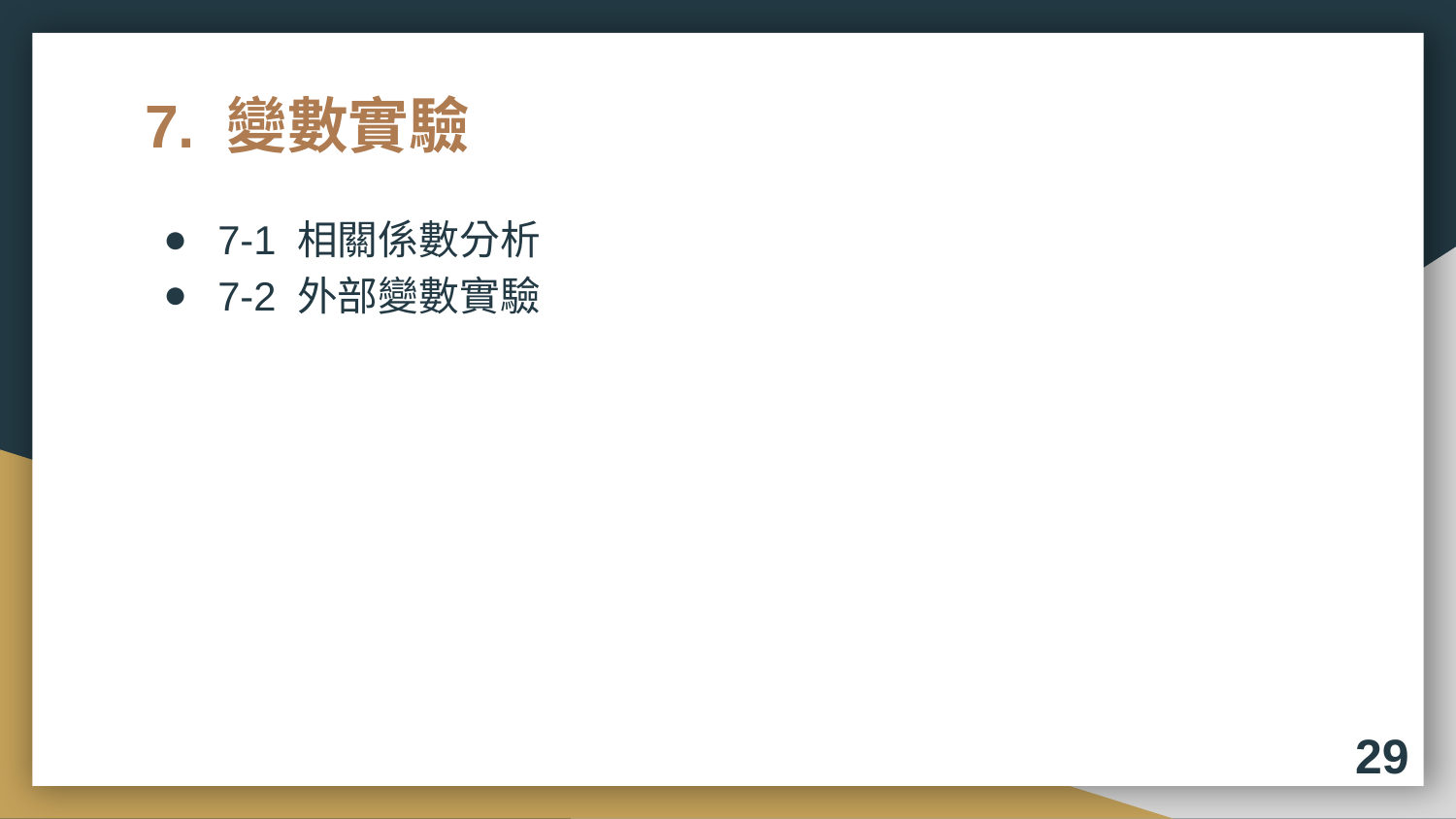

# 7. 變數實驗
7-1 相關係數分析
7-2 外部變數實驗
29